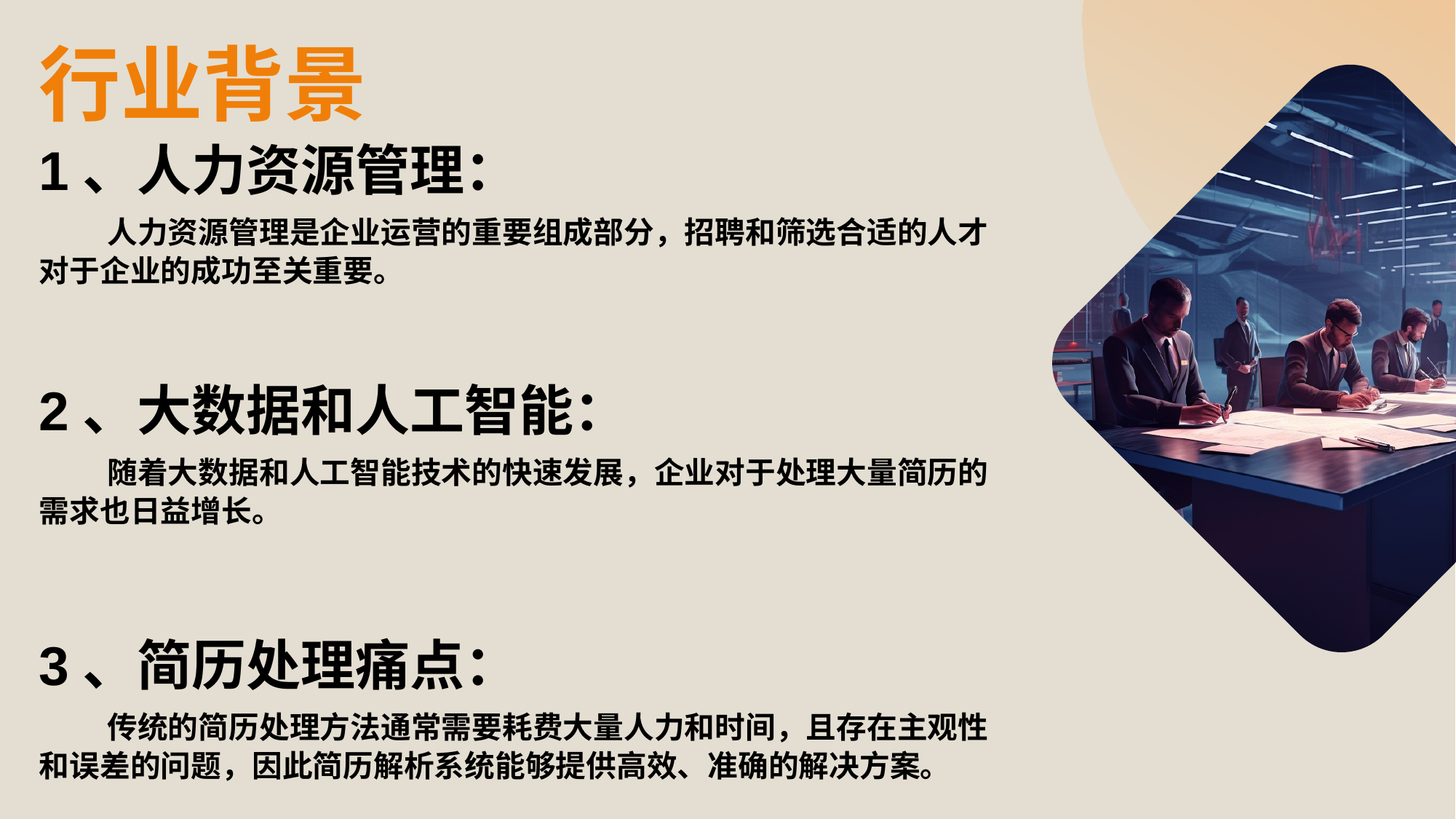

行业背景
1、人力资源管理：
      人力资源管理是企业运营的重要组成部分，招聘和筛选合适的人才对于企业的成功至关重要。

2、大数据和人工智能：
      随着大数据和人工智能技术的快速发展，企业对于处理大量简历的需求也日益增长。

3、简历处理痛点：
      传统的简历处理方法通常需要耗费大量人力和时间，且存在主观性和误差的问题，因此简历解析系统能够提供高效、准确的解决方案。